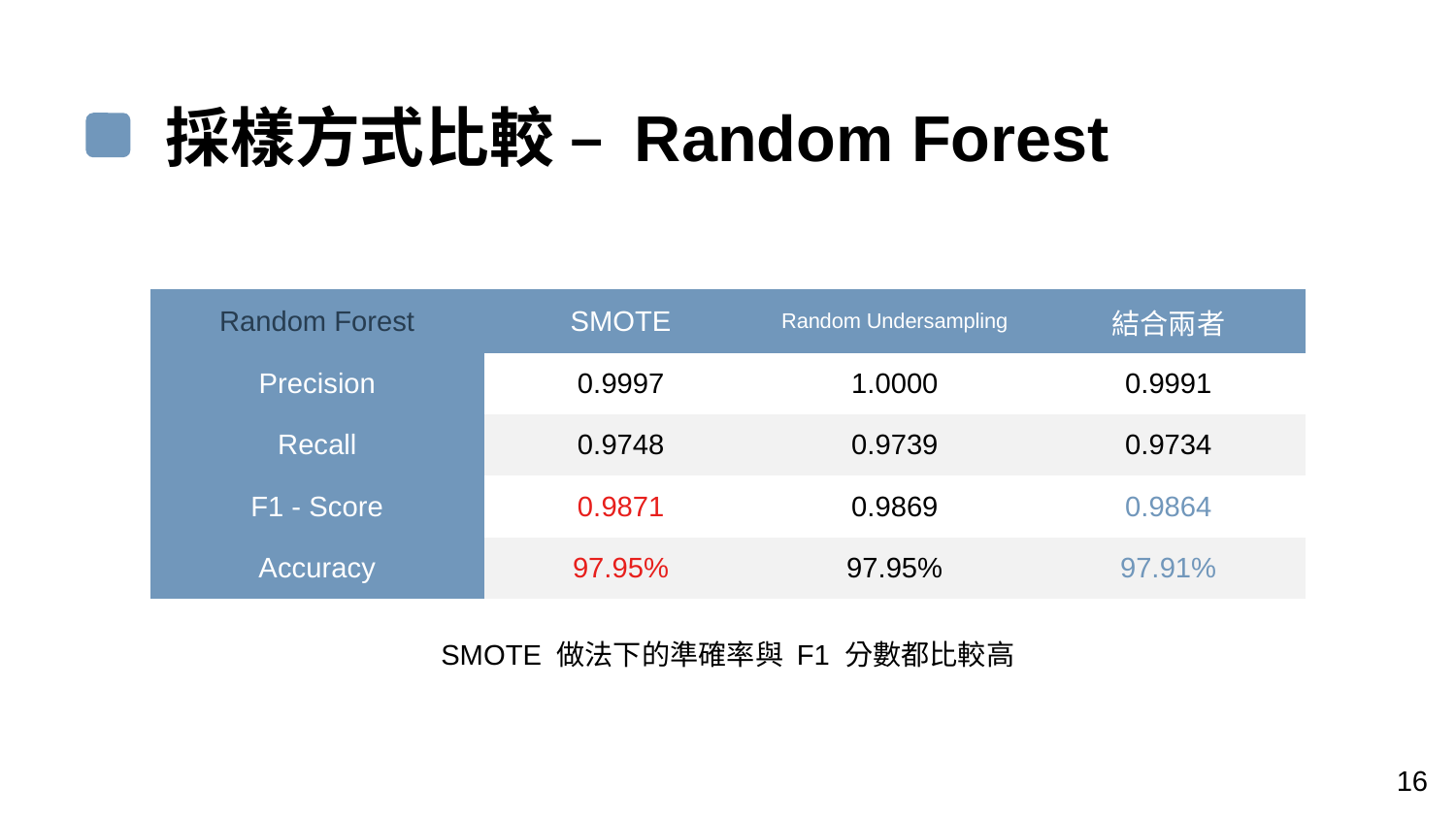

採樣方式比較 – Random Forest

| Random Forest | SMOTE | Random Undersampling | 結合兩者 |
| --- | --- | --- | --- |
| Precision | 0.9997 | 1.0000 | 0.9991 |
| Recall | 0.9748 | 0.9739 | 0.9734 |
| F1 - Score | 0.9871 | 0.9869 | 0.9864 |
| Accuracy | 97.95% | 97.95% | 97.91% |
SMOTE 做法下的準確率與 F1 分數都比較高
16